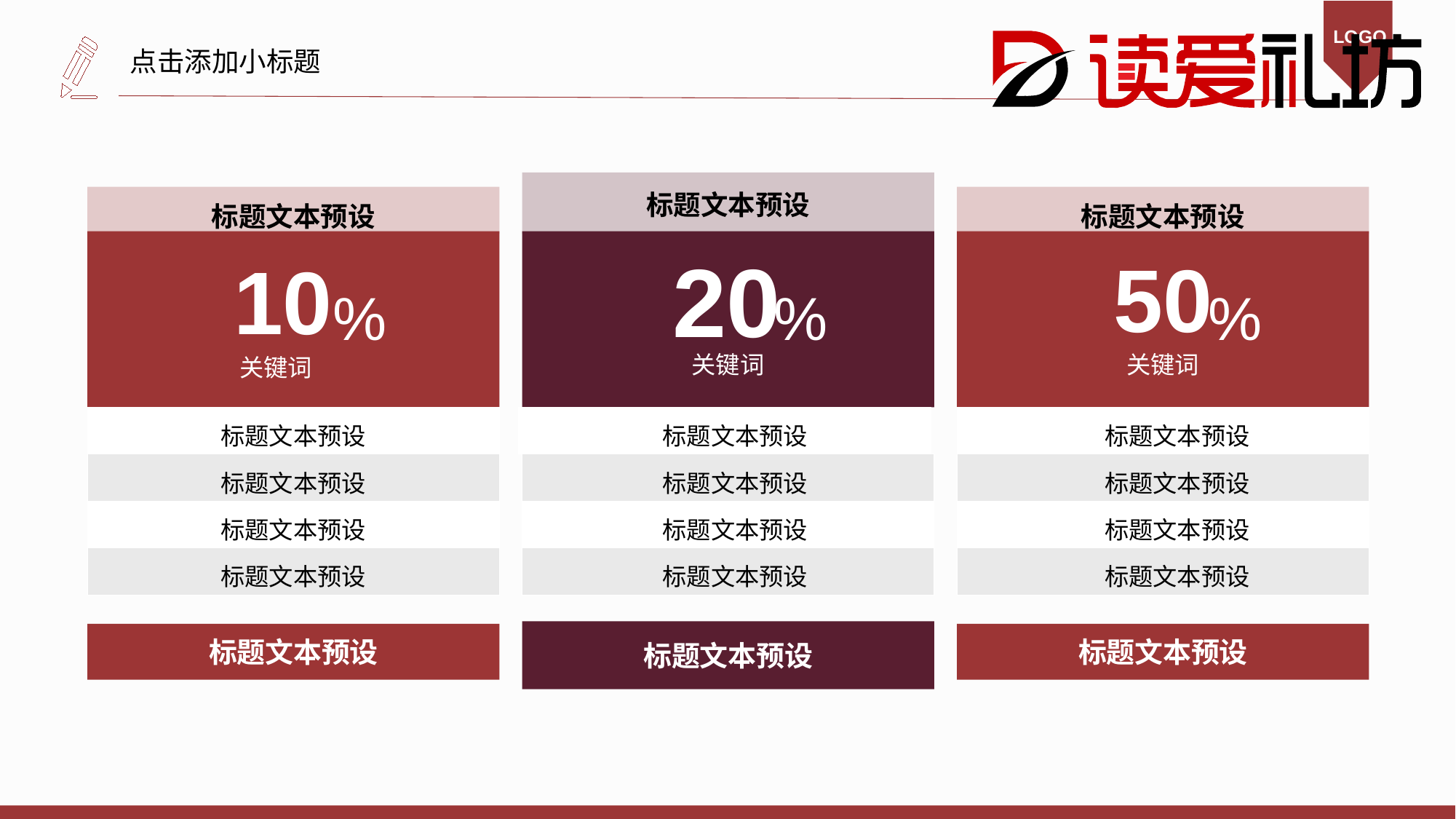

LOGO

点击添加小标题

标题文本预设

20
%
关键词

标题文本预设

标题文本预设

标题文本预设

标题文本预设
标题文本预设

标题文本预设

10
%
关键词

标题文本预设

标题文本预设

标题文本预设

标题文本预设
标题文本预设

标题文本预设

50
%
关键词

标题文本预设

标题文本预设

标题文本预设

标题文本预设
标题文本预设